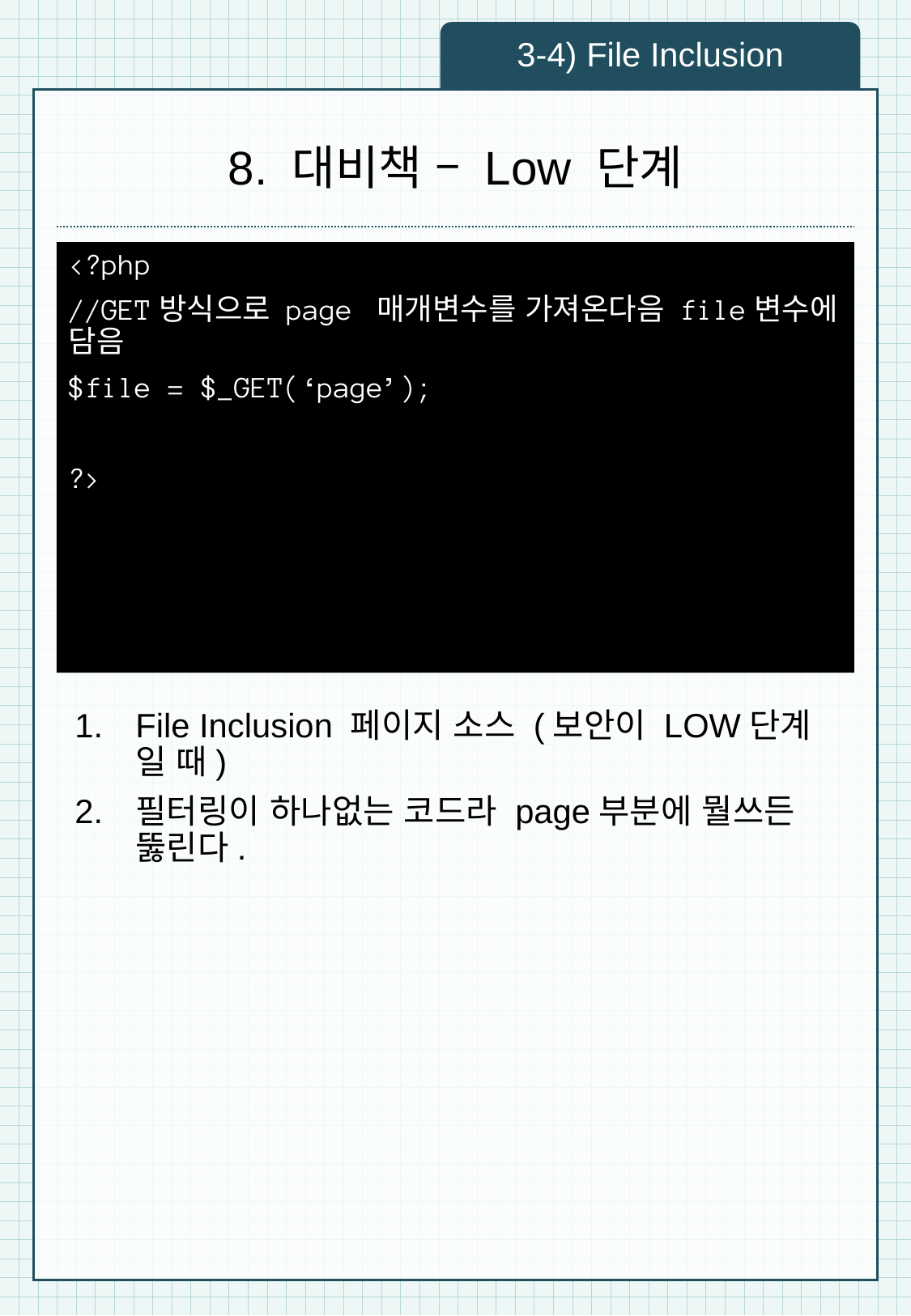

3-4) File Inclusion

# 8. 대비책 – Low 단계
<?php
//GET방식으로 page 매개변수를 가져온다음 file변수에 담음
$file = $_GET(‘page’);

?>
File Inclusion 페이지 소스 (보안이 LOW단계 일 때)
필터링이 하나없는 코드라 page부분에 뭘쓰든 뚫린다.